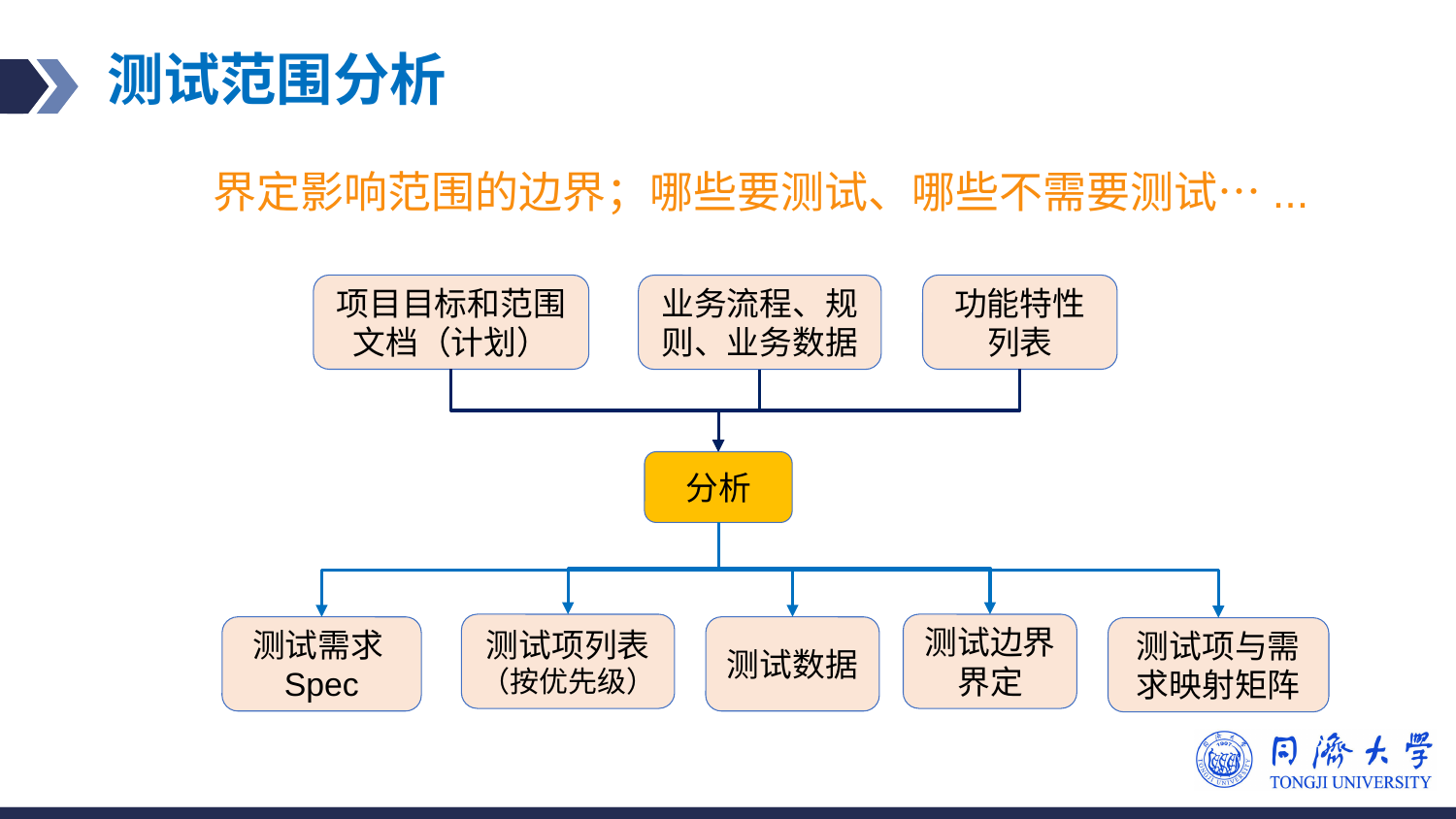

# 测试范围分析
界定影响范围的边界；哪些要测试、哪些不需要测试…...
项目目标和范围文档（计划）
功能特性列表
业务流程、规则、业务数据
分析
测试项列表
（按优先级）
测试边界界定
测试需求Spec
测试数据
测试项与需求映射矩阵